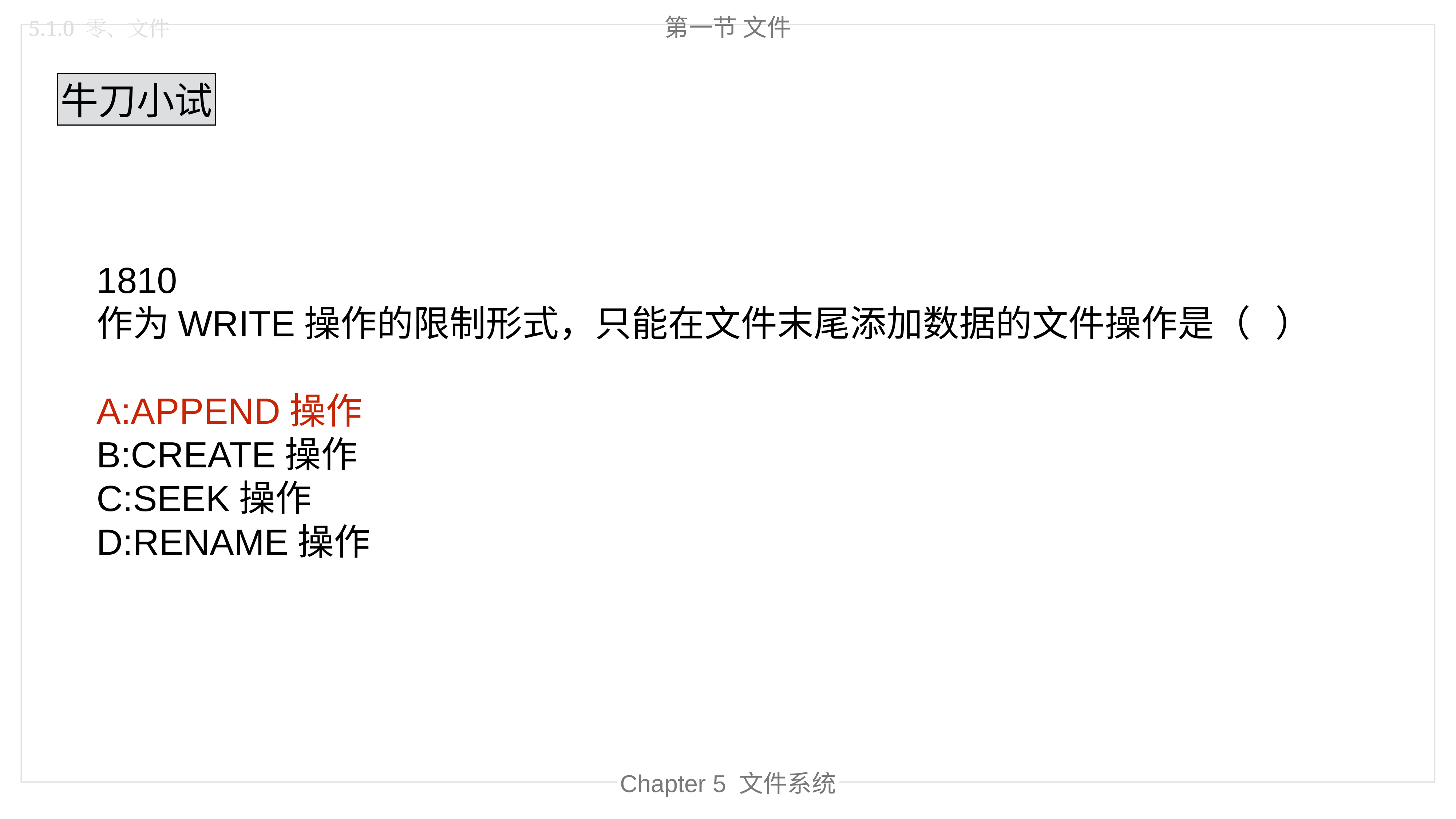

第一节 文件
5.1.0 零、文件

牛刀小试
1810
作为WRITE操作的限制形式，只能在文件末尾添加数据的文件操作是（   ）

A:APPEND操作
B:CREATE操作
C:SEEK操作
D:RENAME操作
Chapter 4 内存管理
Chapter 5 文件系统